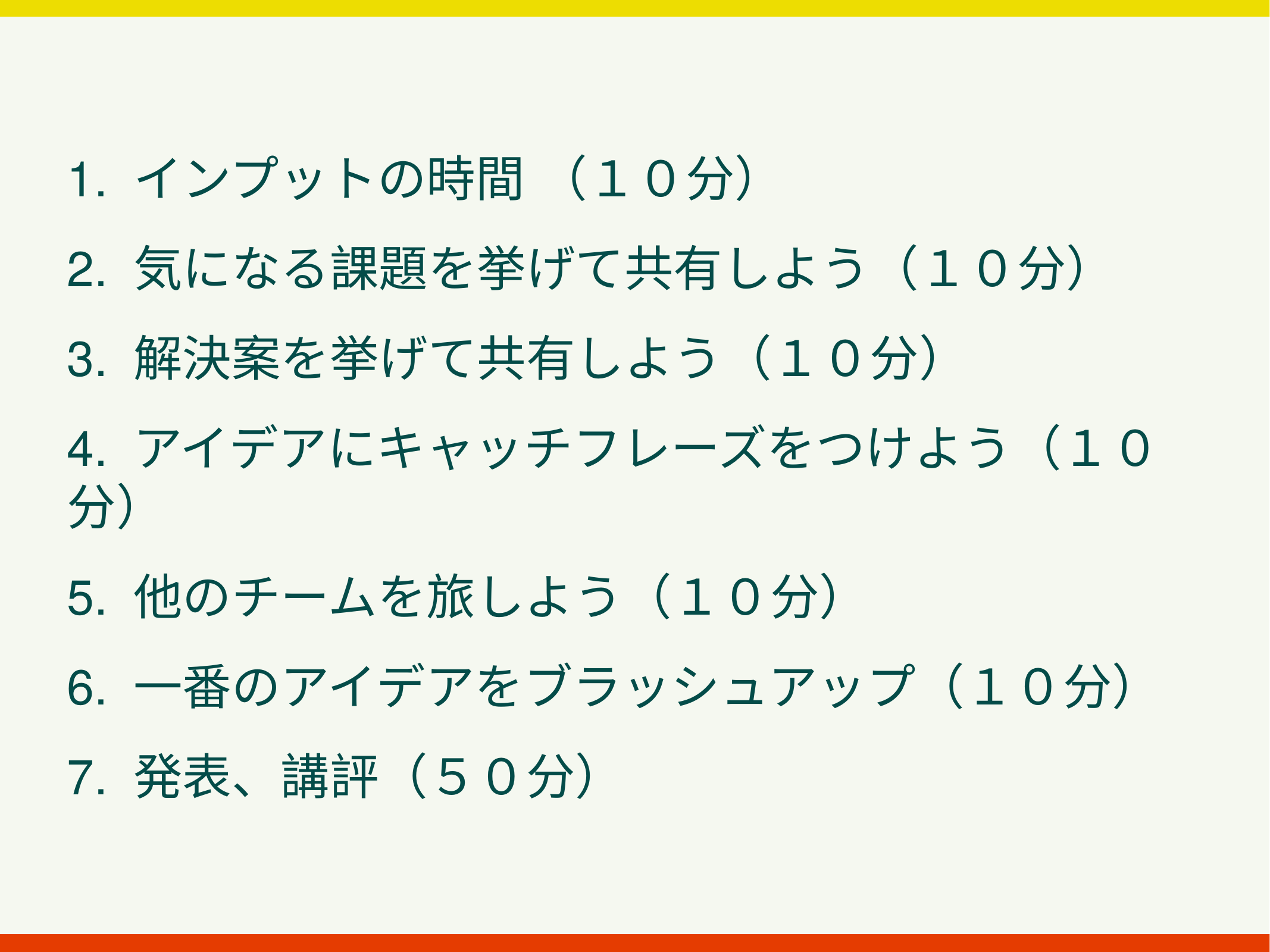

1. インプットの時間 （１０分）
2. 気になる課題を挙げて共有しよう（１０分）
3. 解決案を挙げて共有しよう（１０分）
4. アイデアにキャッチフレーズをつけよう（１０分）
5. 他のチームを旅しよう（１０分）
6. 一番のアイデアをブラッシュアップ（１０分）
7. 発表、講評（５０分）